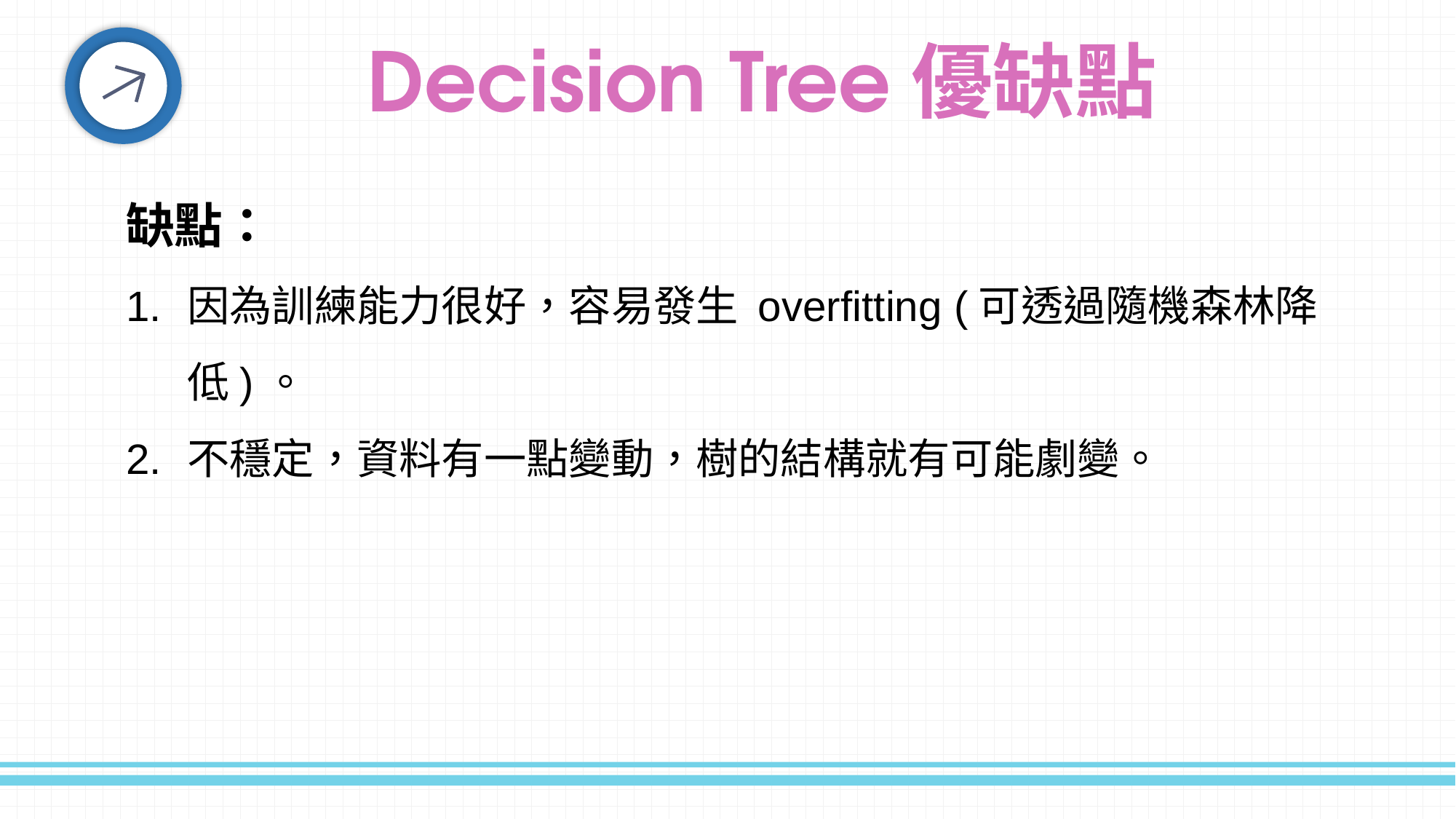

Decision Tree優缺點
缺點：
因為訓練能力很好，容易發生 overfitting (可透過隨機森林降低)。
不穩定，資料有一點變動，樹的結構就有可能劇變。